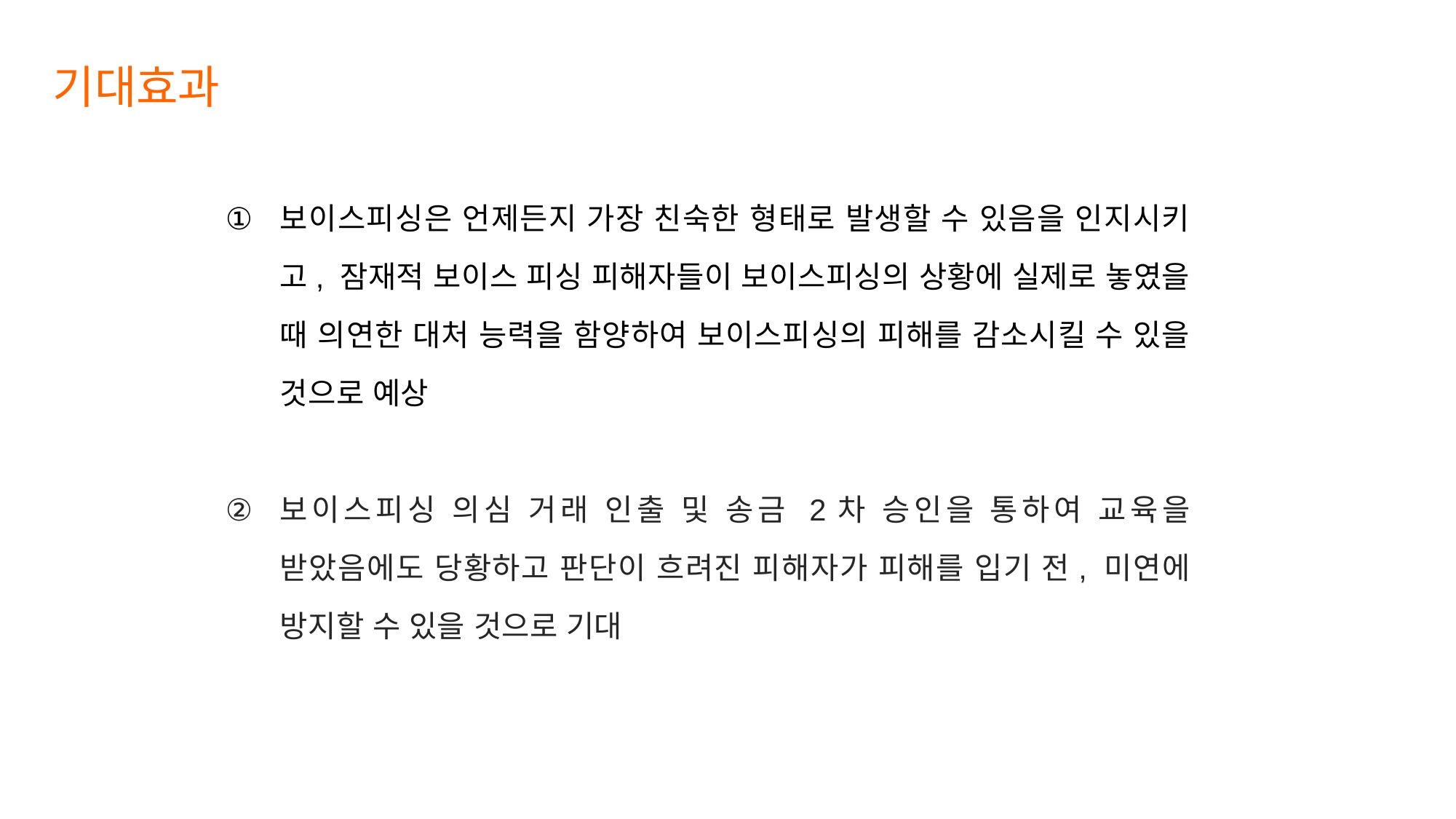

기대효과
보이스피싱은 언제든지 가장 친숙한 형태로 발생할 수 있음을 인지시키고, 잠재적 보이스 피싱 피해자들이 보이스피싱의 상황에 실제로 놓였을 때 의연한 대처 능력을 함양하여 보이스피싱의 피해를 감소시킬 수 있을 것으로 예상

보이스피싱 의심 거래 인출 및 송금 2차 승인을 통하여 교육을 받았음에도 당황하고 판단이 흐려진 피해자가 피해를 입기 전, 미연에 방지할 수 있을 것으로 기대